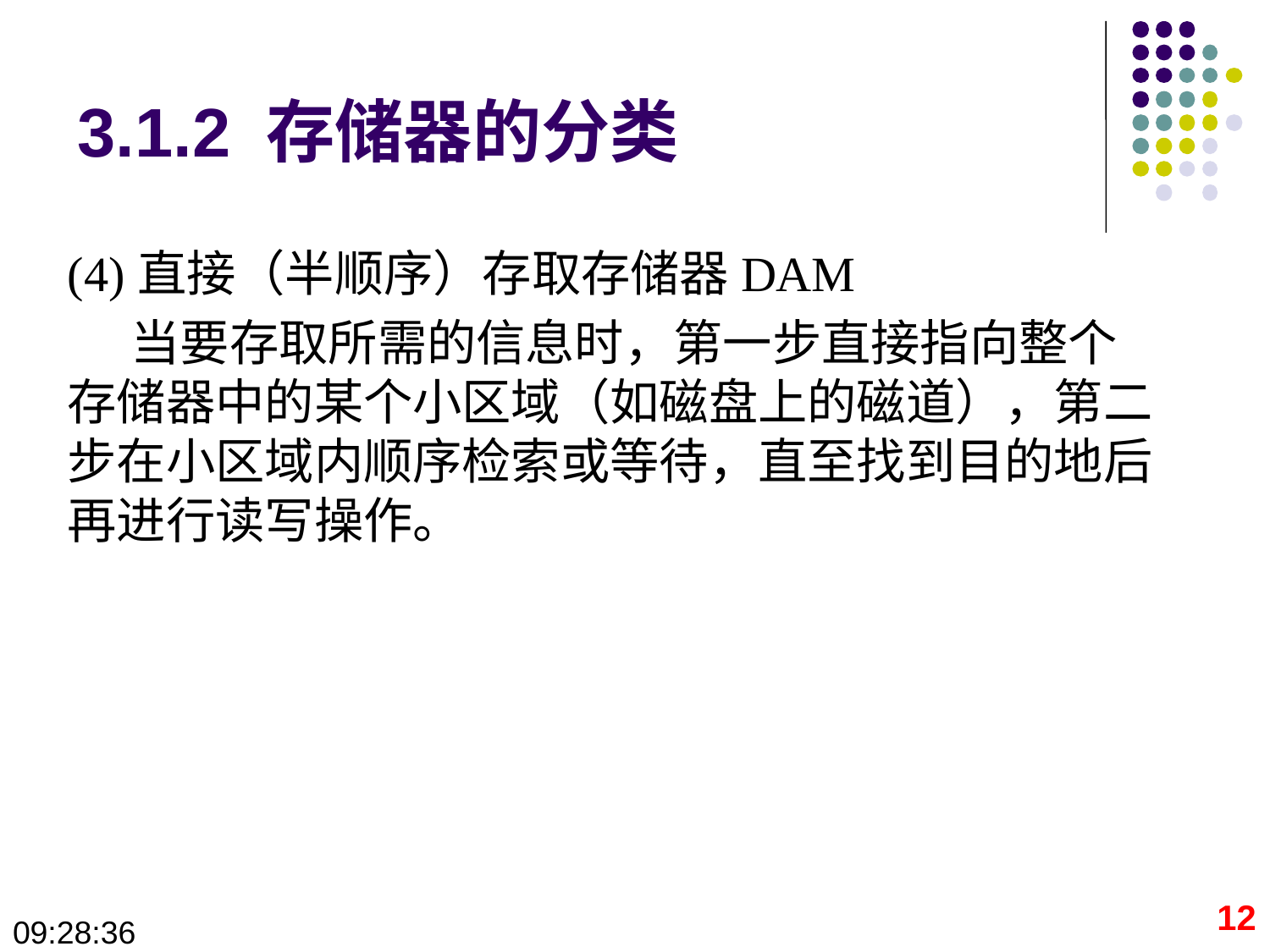

# 3.1.2 存储器的分类
(4)直接（半顺序）存取存储器DAM
当要存取所需的信息时，第一步直接指向整个存储器中的某个小区域（如磁盘上的磁道），第二步在小区域内顺序检索或等待，直至找到目的地后再进行读写操作。
12
09:28:36